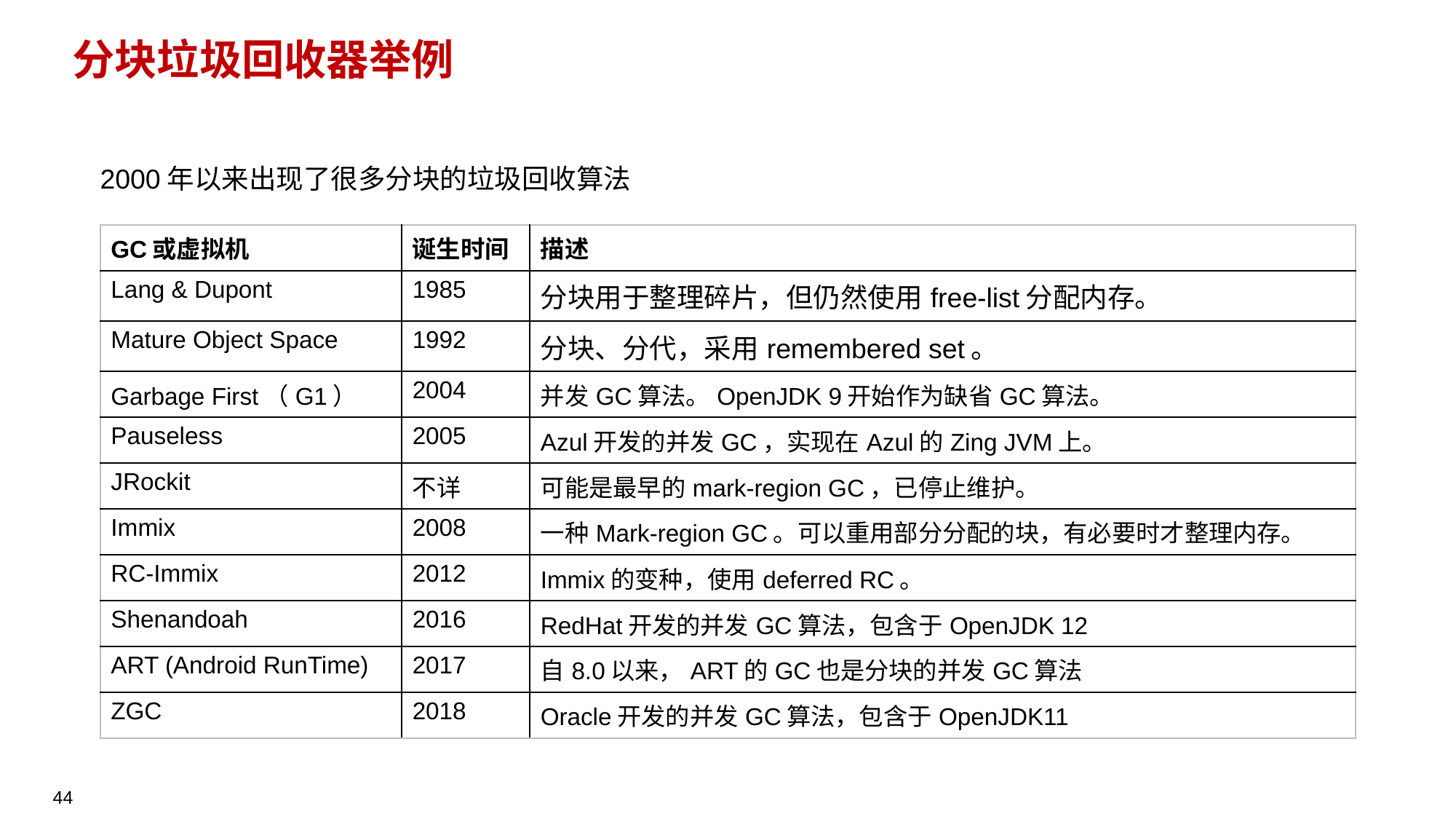

# 分块垃圾回收器举例
2000年以来出现了很多分块的垃圾回收算法
| GC或虚拟机 | 诞生时间 | 描述 |
| --- | --- | --- |
| Lang & Dupont | 1985 | 分块用于整理碎片，但仍然使用free-list分配内存。 |
| Mature Object Space | 1992 | 分块、分代，采用remembered set。 |
| Garbage First（G1） | 2004 | 并发GC算法。OpenJDK 9开始作为缺省GC算法。 |
| Pauseless | 2005 | Azul开发的并发GC，实现在Azul的Zing JVM上。 |
| JRockit | 不详 | 可能是最早的mark-region GC，已停止维护。 |
| Immix | 2008 | 一种Mark-region GC。可以重用部分分配的块，有必要时才整理内存。 |
| RC-Immix | 2012 | Immix的变种，使用deferred RC。 |
| Shenandoah | 2016 | RedHat开发的并发GC算法，包含于OpenJDK 12 |
| ART (Android RunTime) | 2017 | 自8.0以来，ART的GC也是分块的并发GC算法 |
| ZGC | 2018 | Oracle开发的并发GC算法，包含于OpenJDK11 |